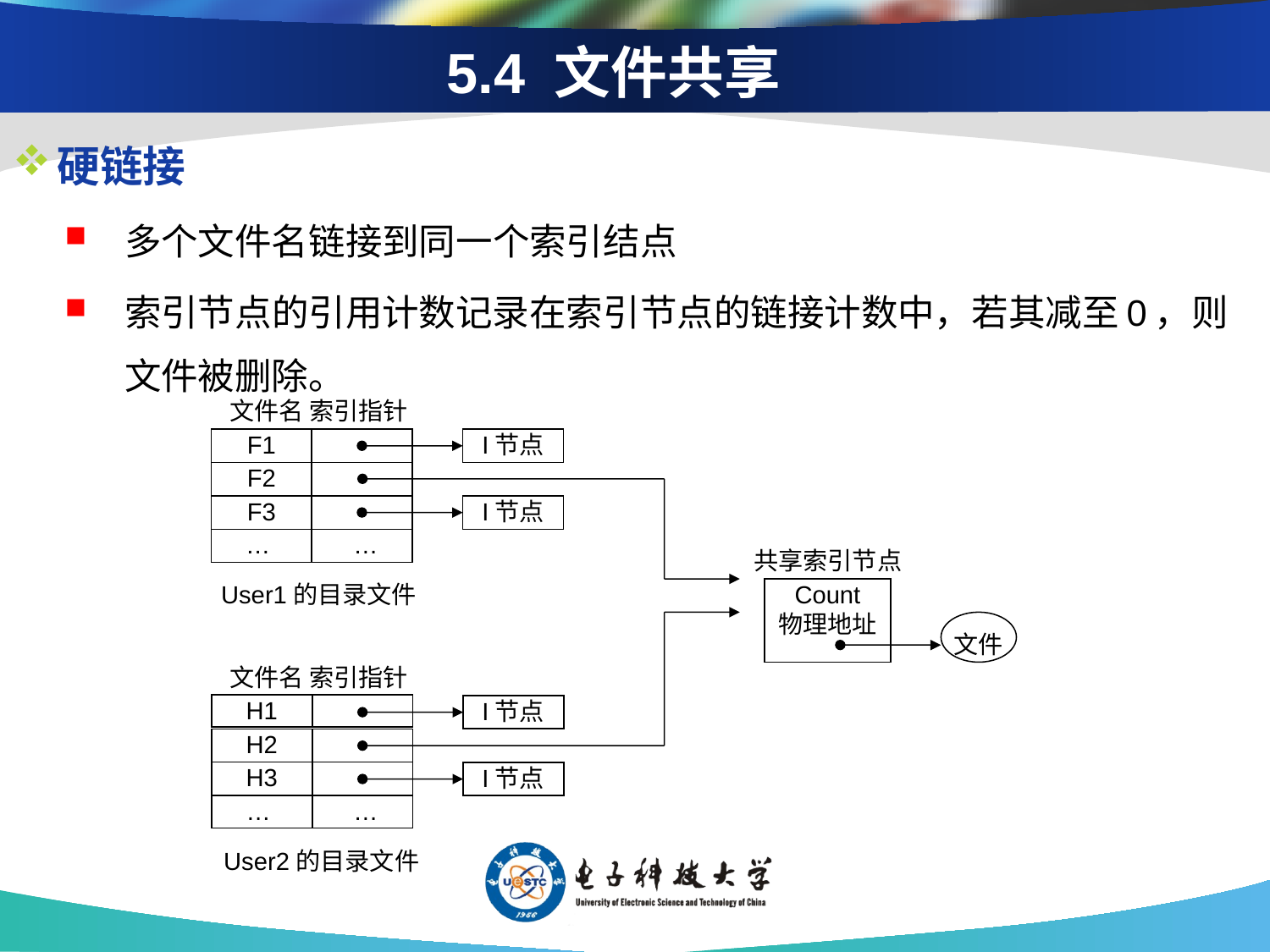

# 5.4 文件共享
硬链接
多个文件名链接到同一个索引结点
索引节点的引用计数记录在索引节点的链接计数中，若其减至0，则文件被删除。

文件名 索引指针
F1

I节点

F2

F3

I节点

…
 …
User1的目录文件
共享索引节点
Count
物理地址

文件

I节点

I节点

文件名 索引指针
H1

H2

H3

…
 …
User2的目录文件